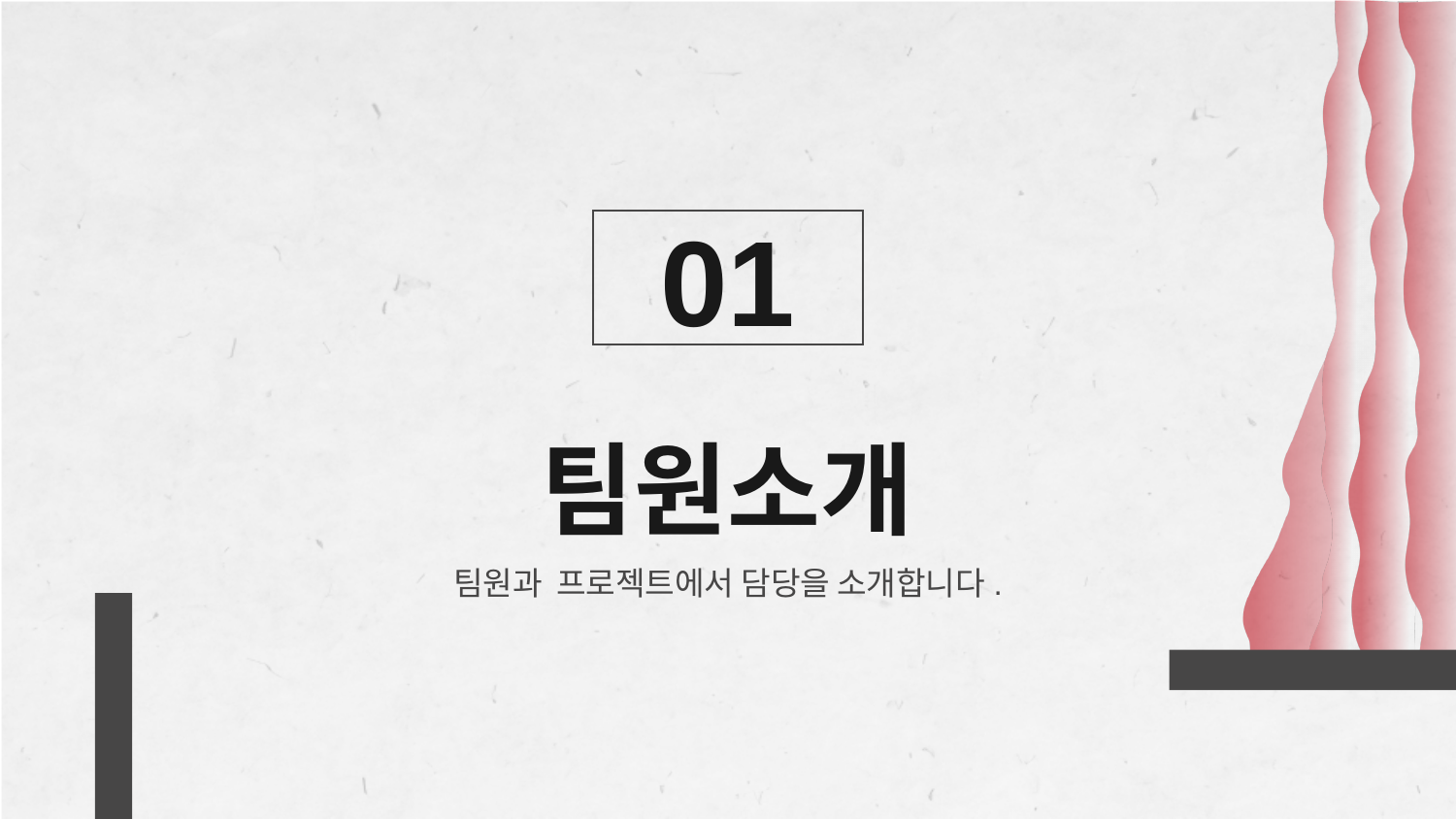

01
# 팀원소개
팀원과  프로젝트에서 담당을 소개합니다.